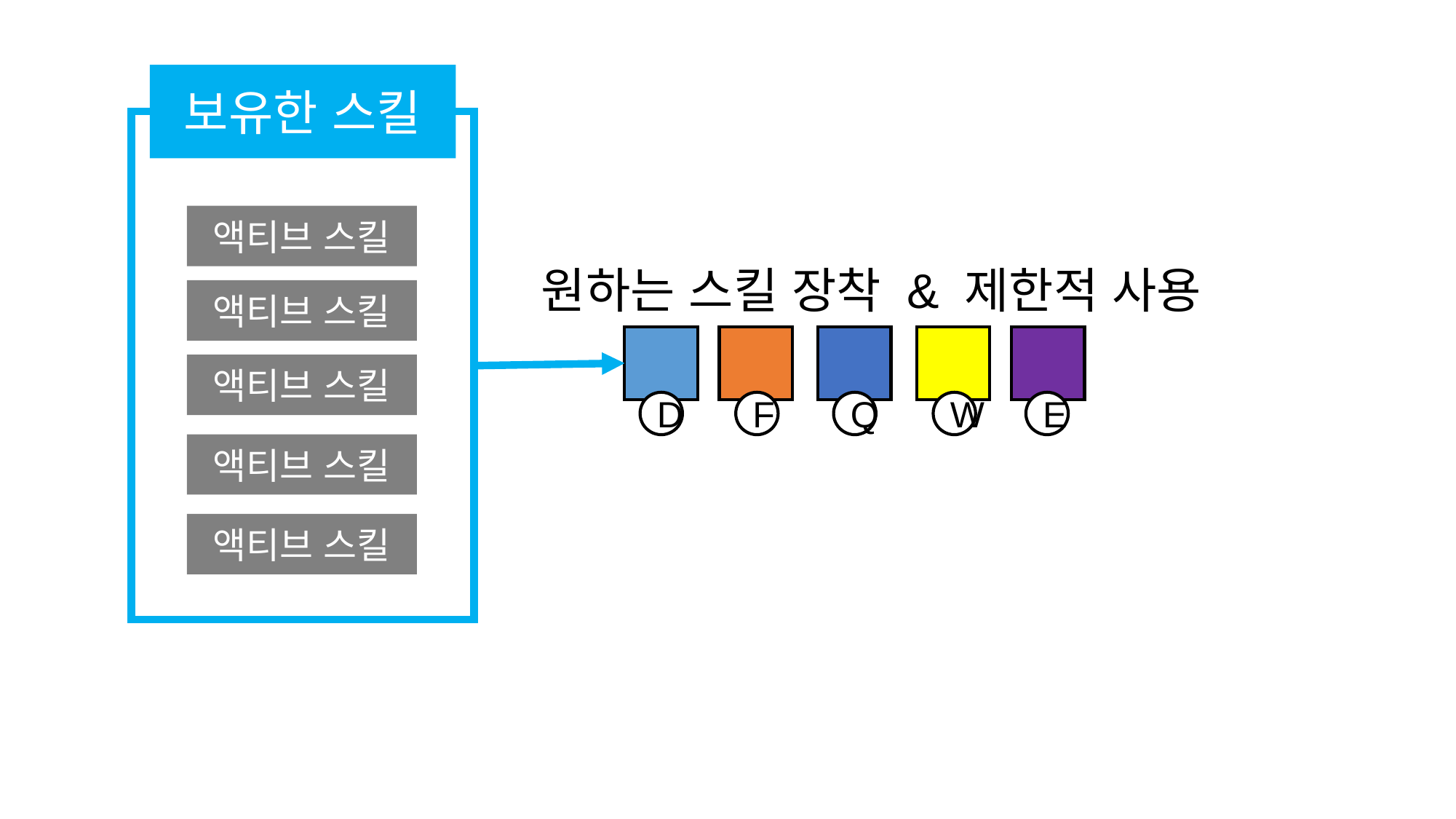

보유한 스킬

액티브 스킬
원하는 스킬 장착 & 제한적 사용
액티브 스킬

액티브 스킬
D
F
Q
W
E
액티브 스킬
액티브 스킬